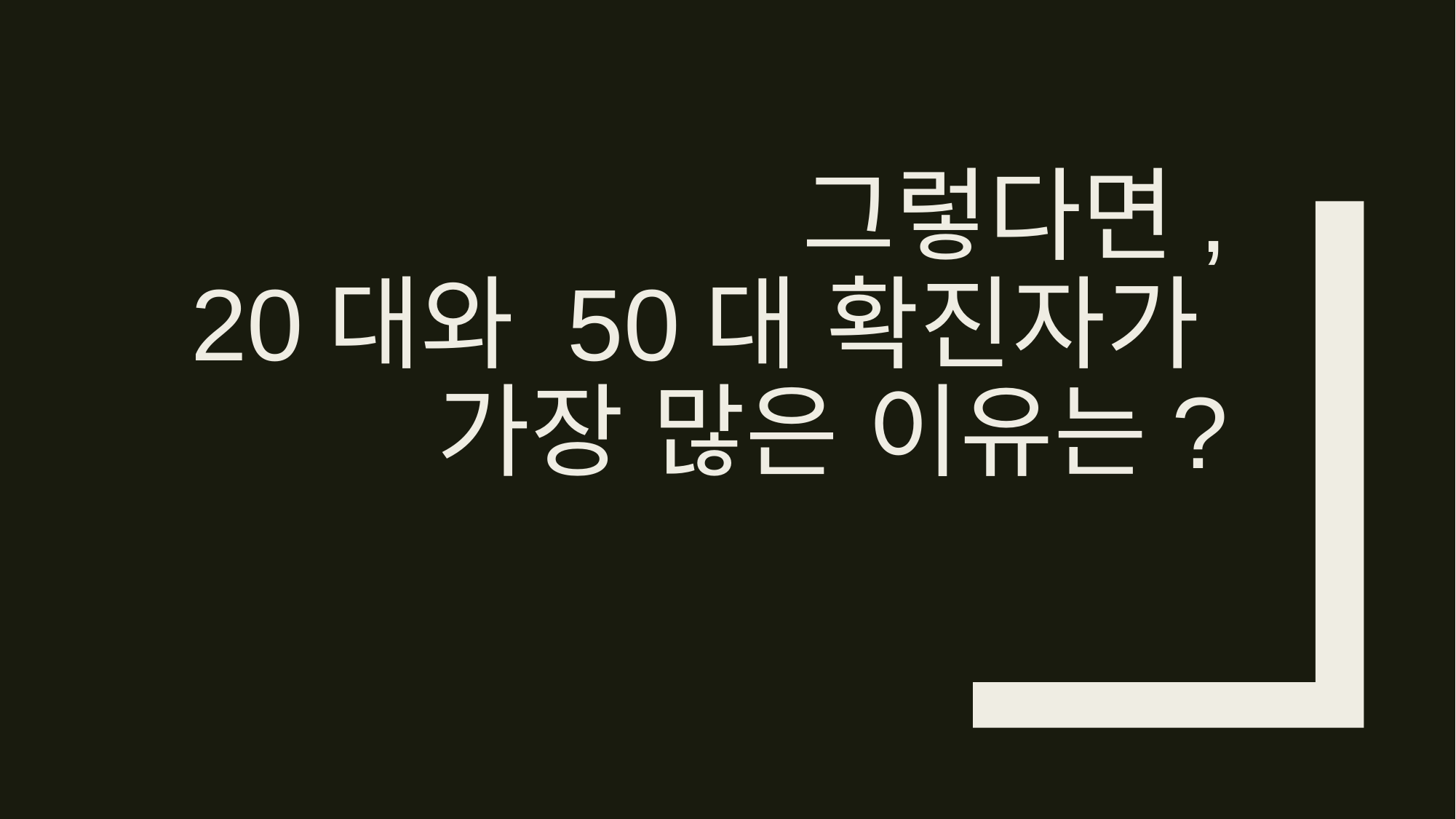

# 그렇다면, 20대와 50대 확진자가 가장 많은 이유는?